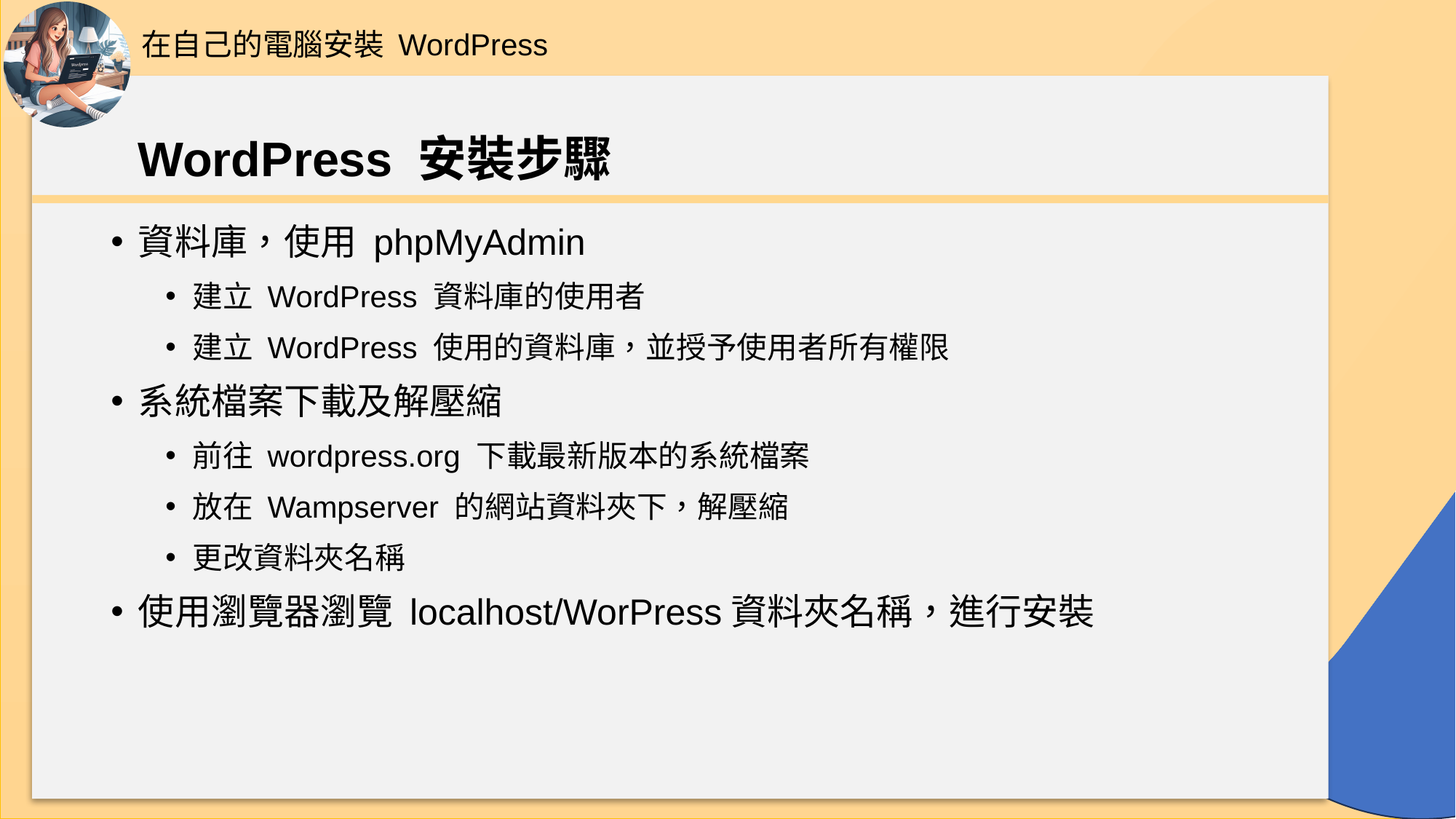

在自己的電腦安裝 WordPress

# WordPress 安裝步驟

資料庫，使用 phpMyAdmin
建立 WordPress 資料庫的使用者
建立 WordPress 使用的資料庫，並授予使用者所有權限
系統檔案下載及解壓縮
前往 wordpress.org 下載最新版本的系統檔案
放在 Wampserver 的網站資料夾下，解壓縮
更改資料夾名稱
使用瀏覽器瀏覽 localhost/WorPress資料夾名稱，進行安裝
38